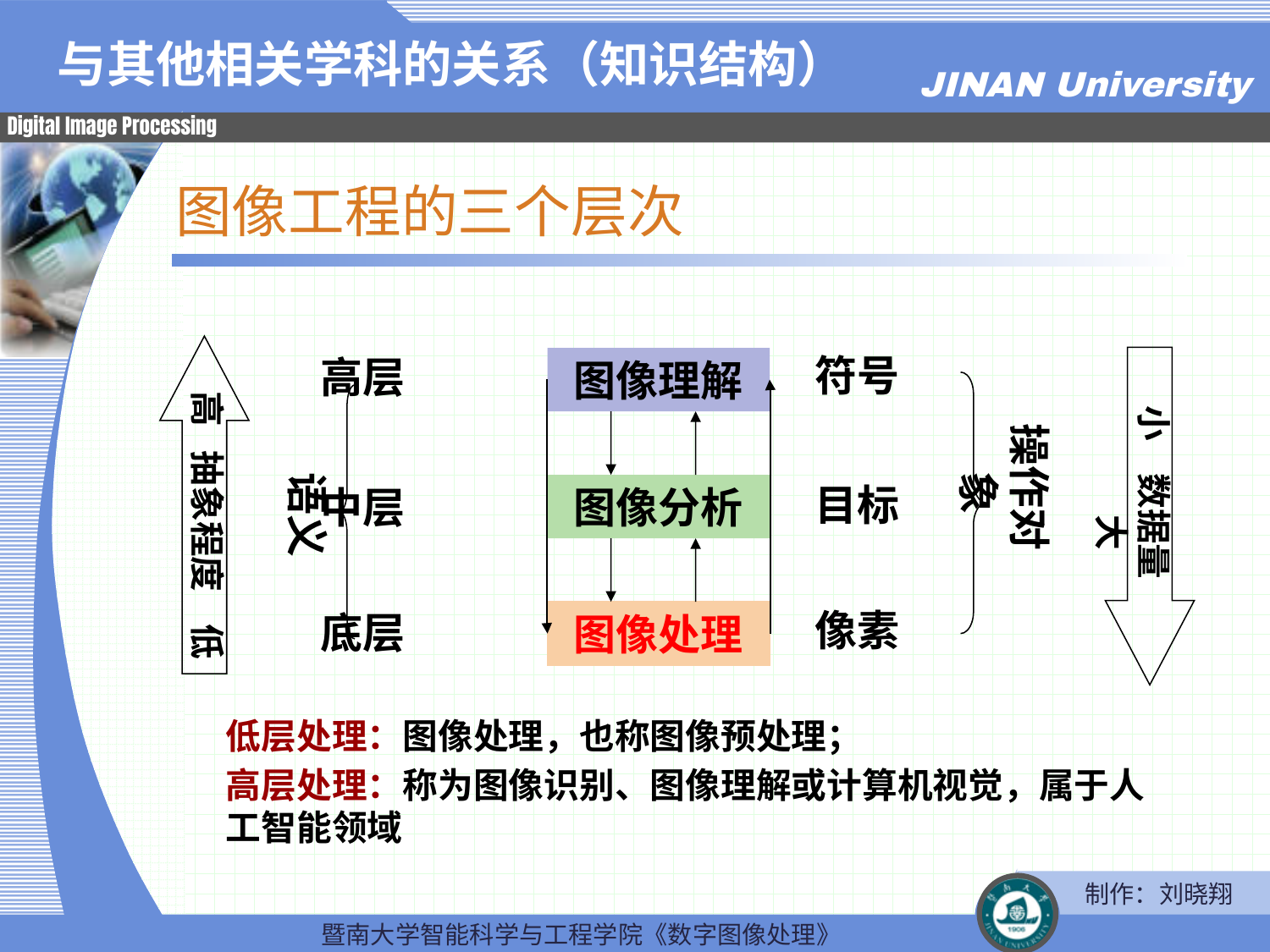

与其他相关学科的关系（知识结构）
图像工程的三个层次

高   抽象程度    低
符号
高层

小    数据量     大
图像理解

操作对象
语义
目标
中层
图像分析

像素
底层
图像处理
低层处理：图像处理，也称图像预处理；
高层处理：称为图像识别、图像理解或计算机视觉，属于人工智能领域

36